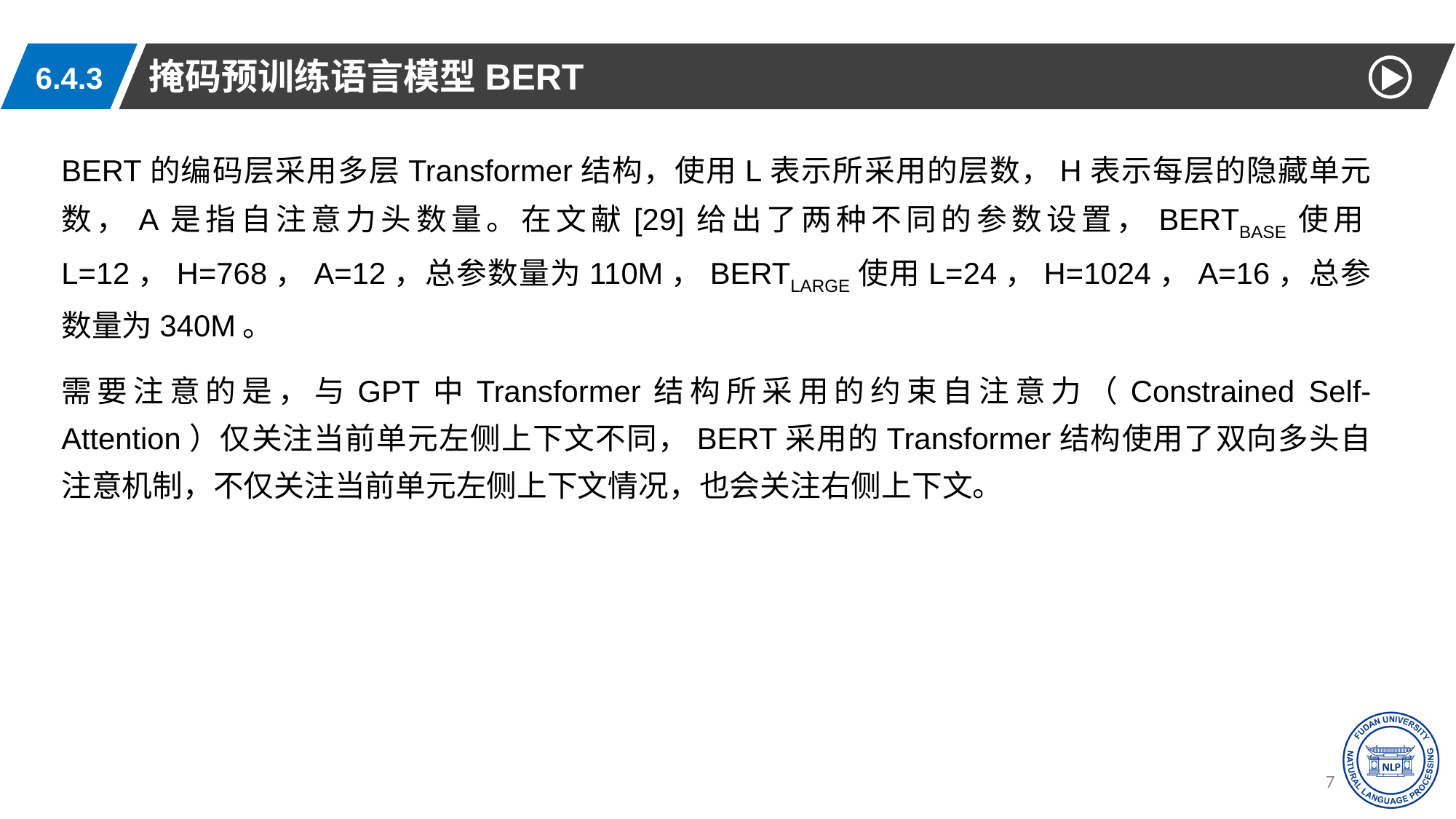

掩码预训练语言模型BERT
6.4.3

BERT的编码层采用多层Transformer结构，使用L表示所采用的层数，H表示每层的隐藏单元数，A是指自注意力头数量。在文献[29]给出了两种不同的参数设置，BERTBASE使用L=12，H=768，A=12，总参数量为110M，BERTLARGE使用L=24，H=1024，A=16，总参数量为340M。
需要注意的是，与GPT中Transformer结构所采用的约束自注意力（Constrained Self-Attention）仅关注当前单元左侧上下文不同，BERT采用的Transformer结构使用了双向多头自注意机制，不仅关注当前单元左侧上下文情况，也会关注右侧上下文。
79